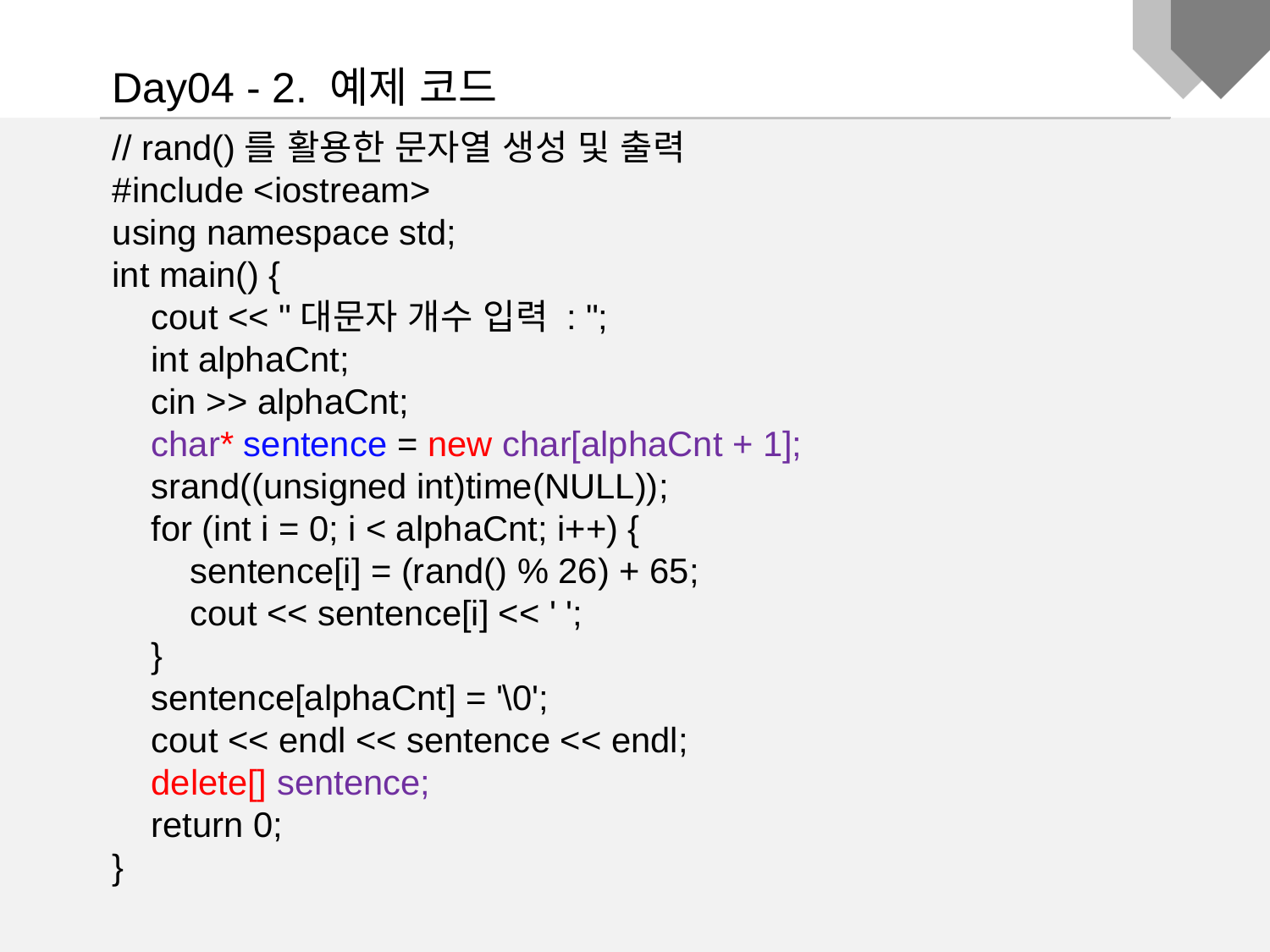

Day04 - 2. 예제 코드
// rand()를 활용한 문자열 생성 및 출력
#include <iostream>
using namespace std;
int main() {
    cout << "대문자 개수 입력 : ";
    int alphaCnt;
    cin >> alphaCnt;
    char* sentence = new char[alphaCnt + 1];
    srand((unsigned int)time(NULL));
    for (int i = 0; i < alphaCnt; i++) {
        sentence[i] = (rand() % 26) + 65;
        cout << sentence[i] << ' ';
    }
    sentence[alphaCnt] = '\0';
    cout << endl << sentence << endl;
    delete[] sentence;
    return 0;
}